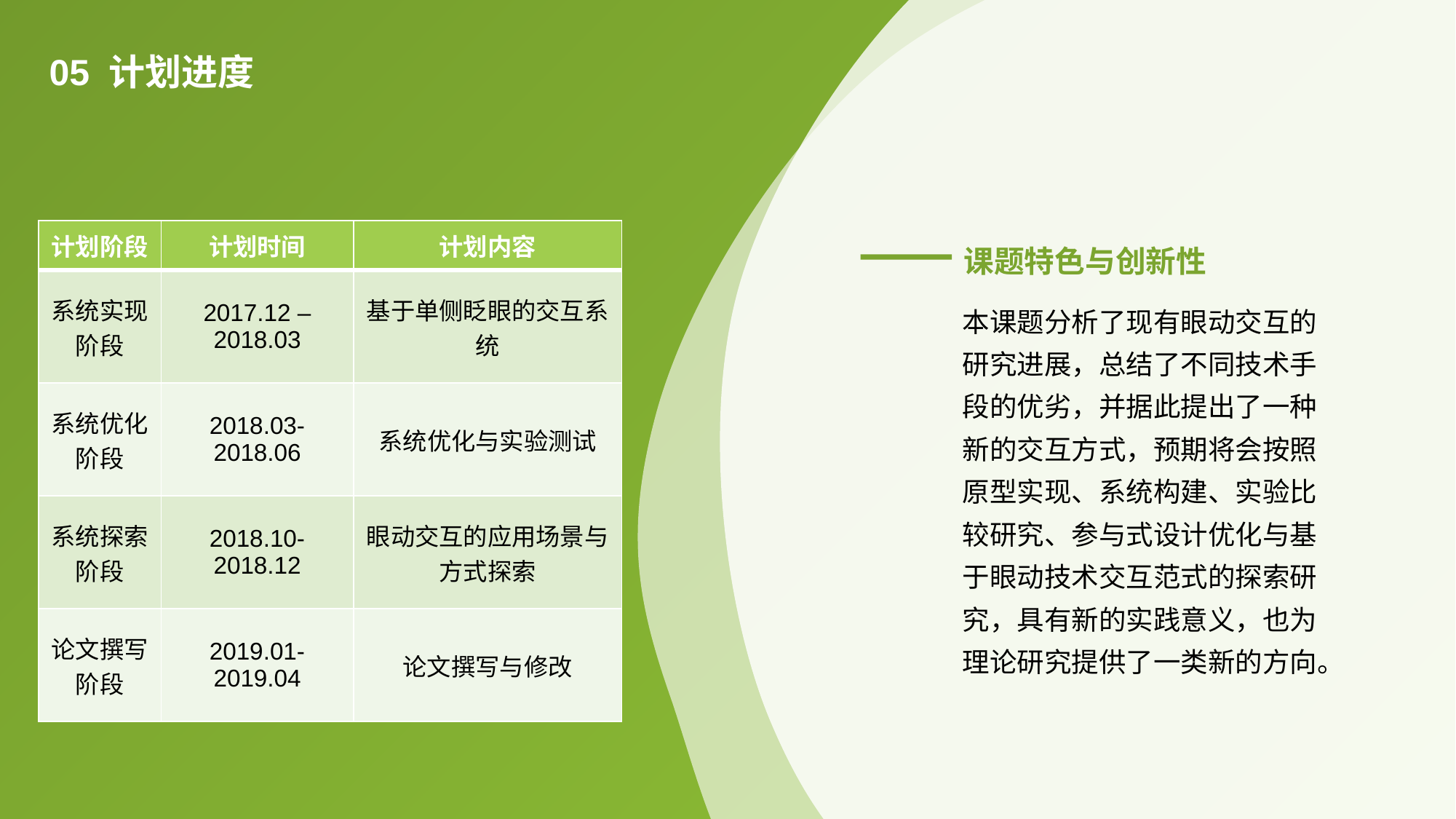

05 计划进度
| 计划阶段 | 计划时间 | 计划内容 |
| --- | --- | --- |
| 系统实现阶段 | 2017.12 – 2018.03 | 基于单侧眨眼的交互系统 |
| 系统优化阶段 | 2018.03-2018.06 | 系统优化与实验测试 |
| 系统探索阶段 | 2018.10-2018.12 | 眼动交互的应用场景与方式探索 |
| 论文撰写阶段 | 2019.01-2019.04 | 论文撰写与修改 |
课题特色与创新性

本课题分析了现有眼动交互的研究进展，总结了不同技术手段的优劣，并据此提出了一种新的交互方式，预期将会按照原型实现、系统构建、实验比较研究、参与式设计优化与基于眼动技术交互范式的探索研究，具有新的实践意义，也为理论研究提供了一类新的方向。